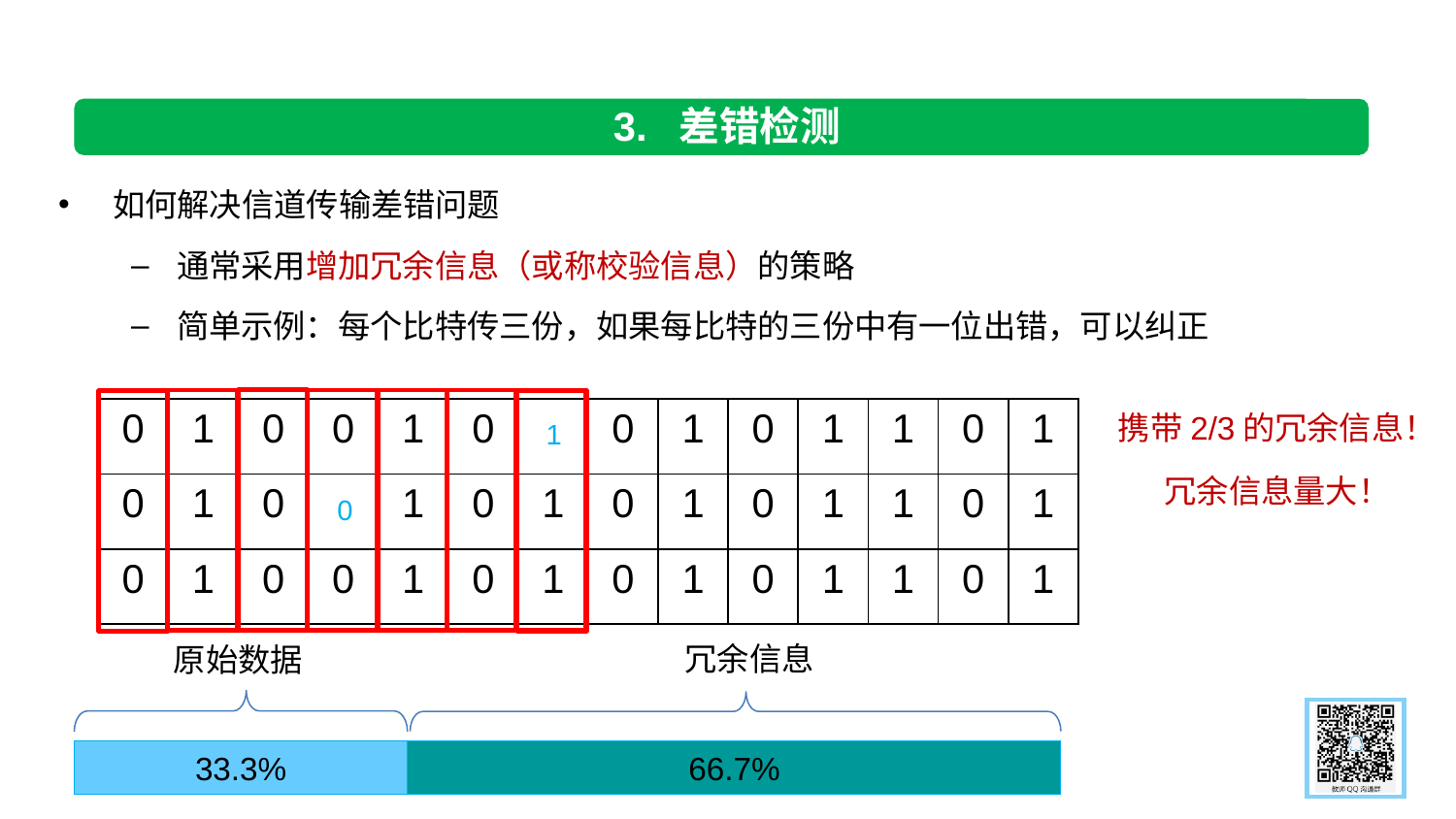

3.  差错检测

如何解决信道传输差错问题
通常采用增加冗余信息（或称校验信息）的策略
简单示例：每个比特传三份，如果每比特的三份中有一位出错，可以纠正

| 0 | 1 | 0 | 0 | 1 | 0 | 0 | 0 | 1 | 0 | 1 | 1 | 0 | 1 |
| --- | --- | --- | --- | --- | --- | --- | --- | --- | --- | --- | --- | --- | --- |
| 0 | 1 | 0 | 1 | 1 | 0 | 1 | 0 | 1 | 0 | 1 | 1 | 0 | 1 |
| 0 | 1 | 0 | 0 | 1 | 0 | 1 | 0 | 1 | 0 | 1 | 1 | 0 | 1 |
携带2/3的冗余信息！
冗余信息量大！
1
0

冗余信息
原始数据
33.3%
66.7%